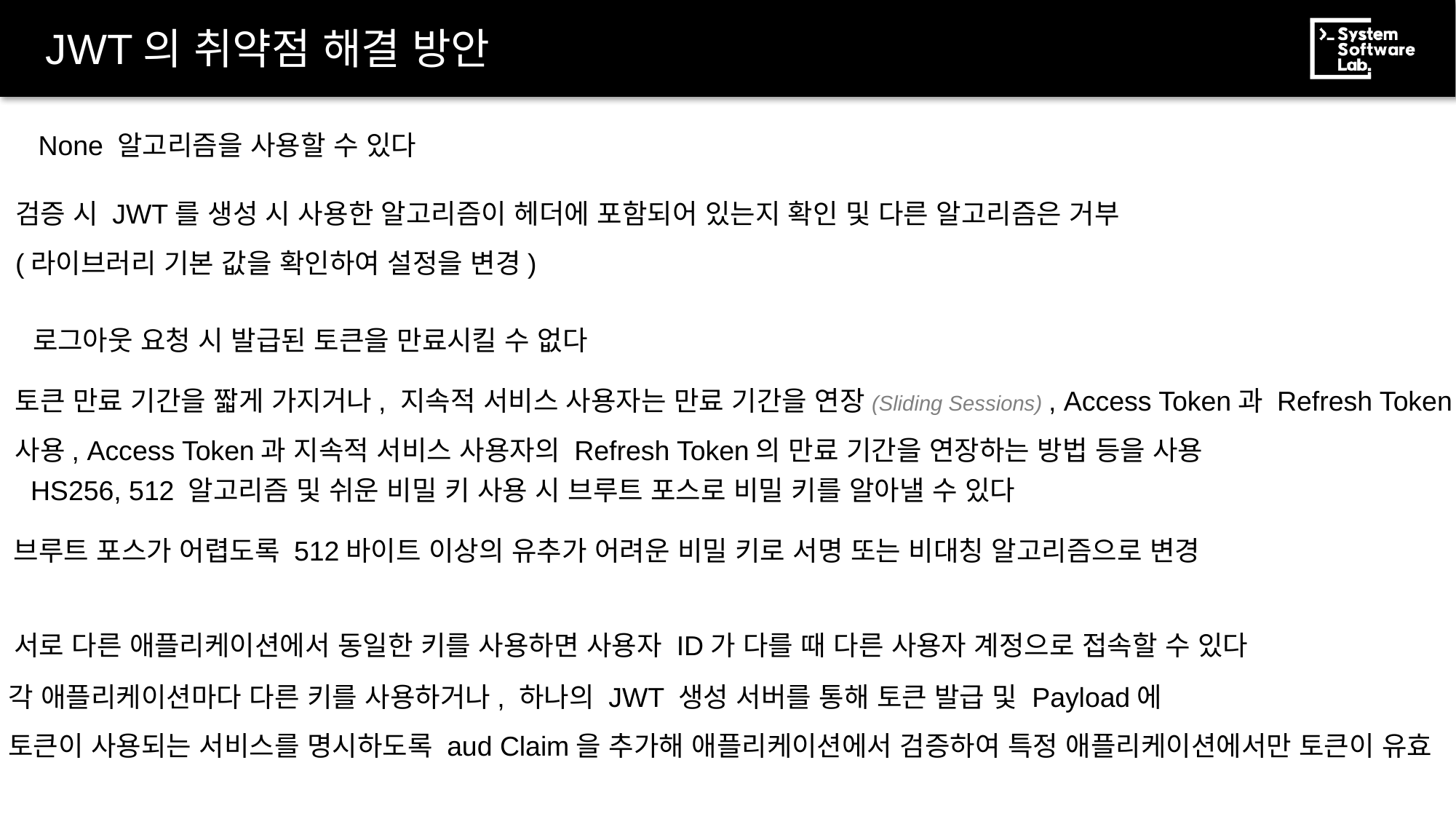

# JWT의 취약점 해결 방안
None 알고리즘을 사용할 수 있다
검증 시 JWT를 생성 시 사용한 알고리즘이 헤더에 포함되어 있는지 확인 및 다른 알고리즘은 거부
(라이브러리 기본 값을 확인하여 설정을 변경)
로그아웃 요청 시 발급된 토큰을 만료시킬 수 없다
토큰 만료 기간을 짧게 가지거나, 지속적 서비스 사용자는 만료 기간을 연장(Sliding Sessions) , Access Token과 Refresh Token
사용, Access Token과 지속적 서비스 사용자의 Refresh Token의 만료 기간을 연장하는 방법 등을 사용
HS256, 512 알고리즘 및 쉬운 비밀 키 사용 시 브루트 포스로 비밀 키를 알아낼 수 있다
브루트 포스가 어렵도록 512바이트 이상의 유추가 어려운 비밀 키로 서명 또는 비대칭 알고리즘으로 변경
서로 다른 애플리케이션에서 동일한 키를 사용하면 사용자 ID가 다를 때 다른 사용자 계정으로 접속할 수 있다
각 애플리케이션마다 다른 키를 사용하거나, 하나의 JWT 생성 서버를 통해 토큰 발급 및 Payload에
토큰이 사용되는 서비스를 명시하도록 aud Claim을 추가해 애플리케이션에서 검증하여 특정 애플리케이션에서만 토큰이 유효